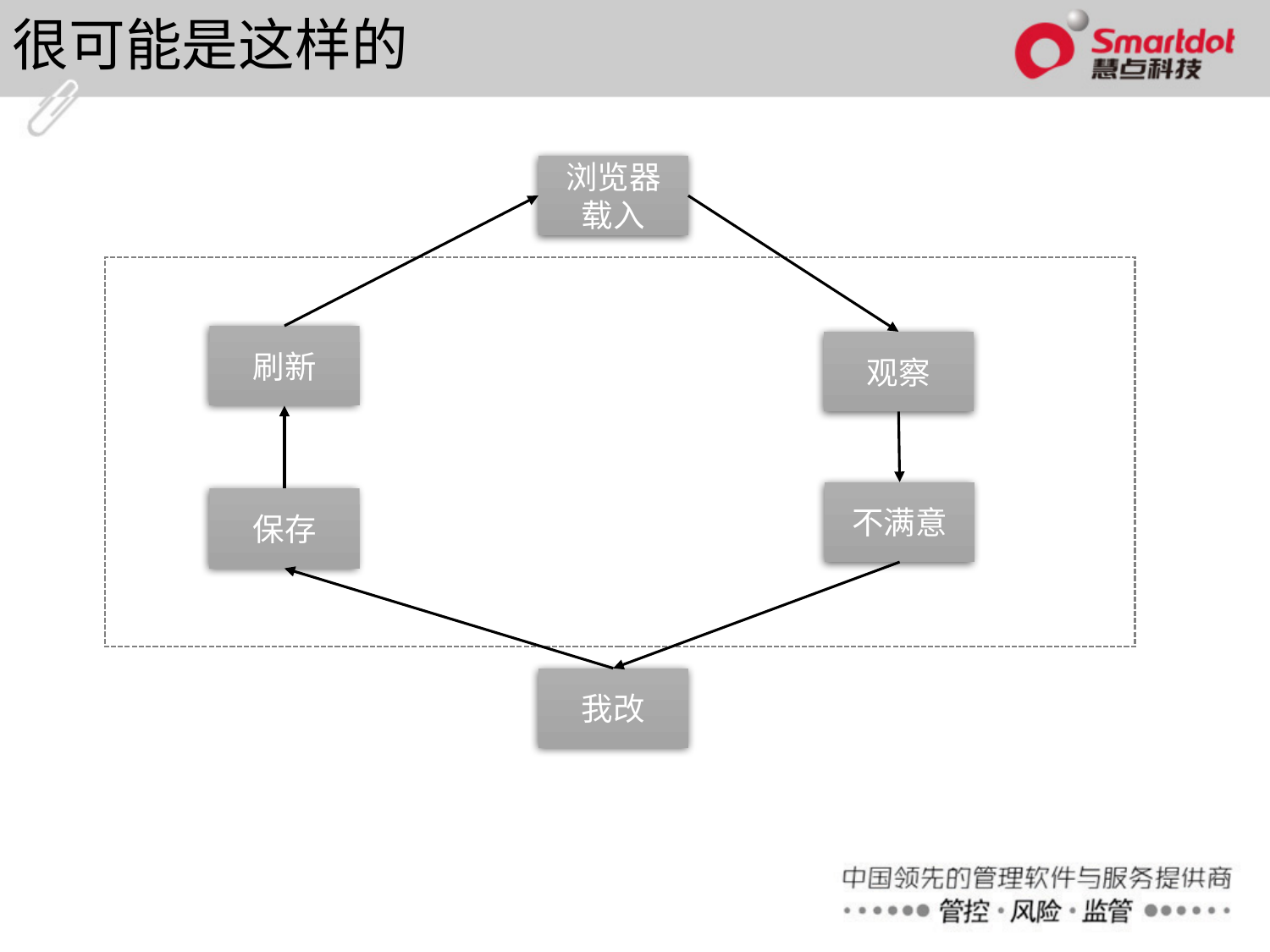

很可能是这样的
浏览器
载入

刷新
观察
不满意
保存
我改